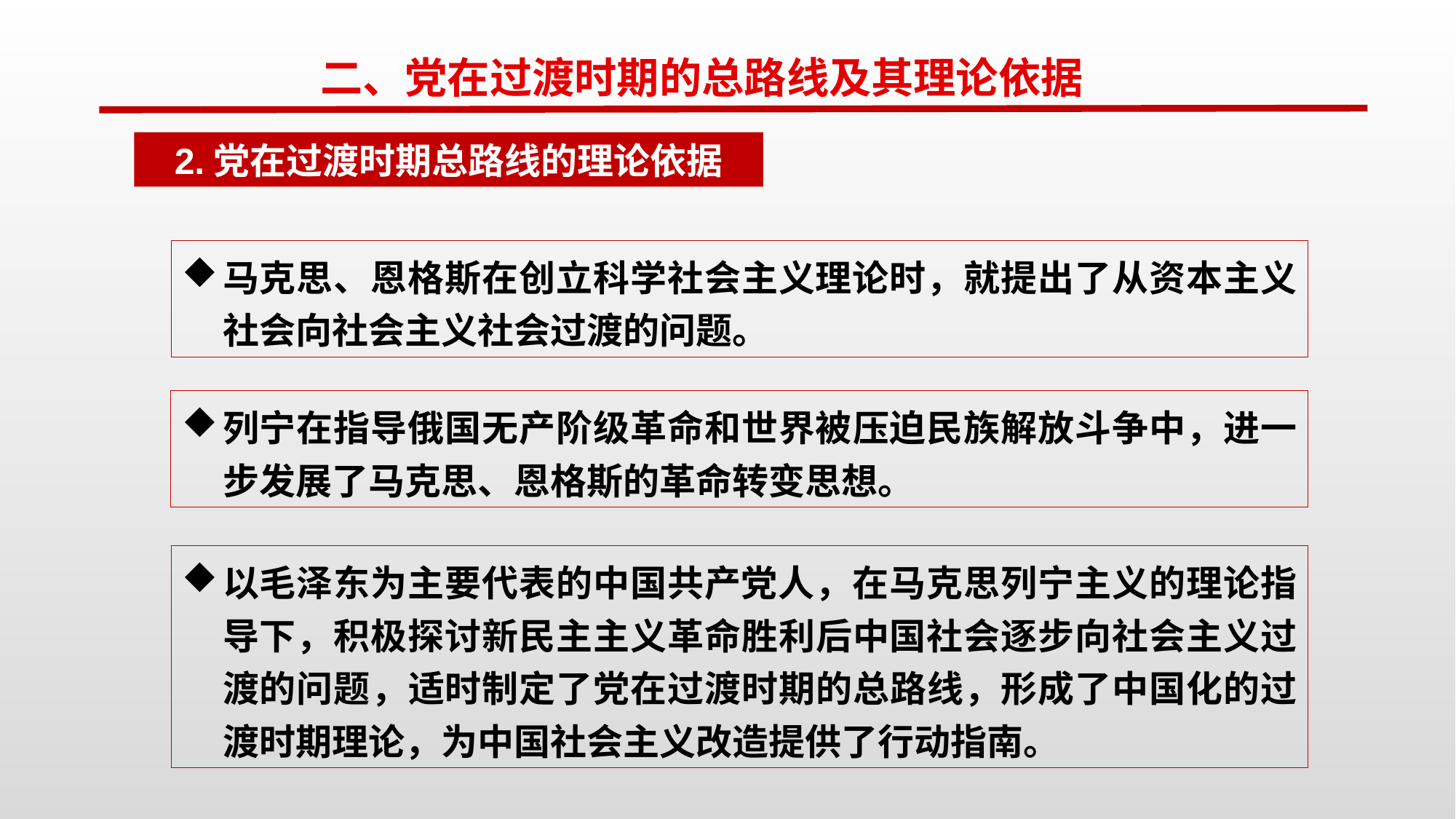

二、党在过渡时期的总路线及其理论依据
2.党在过渡时期总路线的理论依据
马克思、恩格斯在创立科学社会主义理论时，就提出了从资本主义社会向社会主义社会过渡的问题。
列宁在指导俄国无产阶级革命和世界被压迫民族解放斗争中，进一步发展了马克思、恩格斯的革命转变思想。
以毛泽东为主要代表的中国共产党人，在马克思列宁主义的理论指导下，积极探讨新民主主义革命胜利后中国社会逐步向社会主义过渡的问题，适时制定了党在过渡时期的总路线，形成了中国化的过渡时期理论，为中国社会主义改造提供了行动指南。